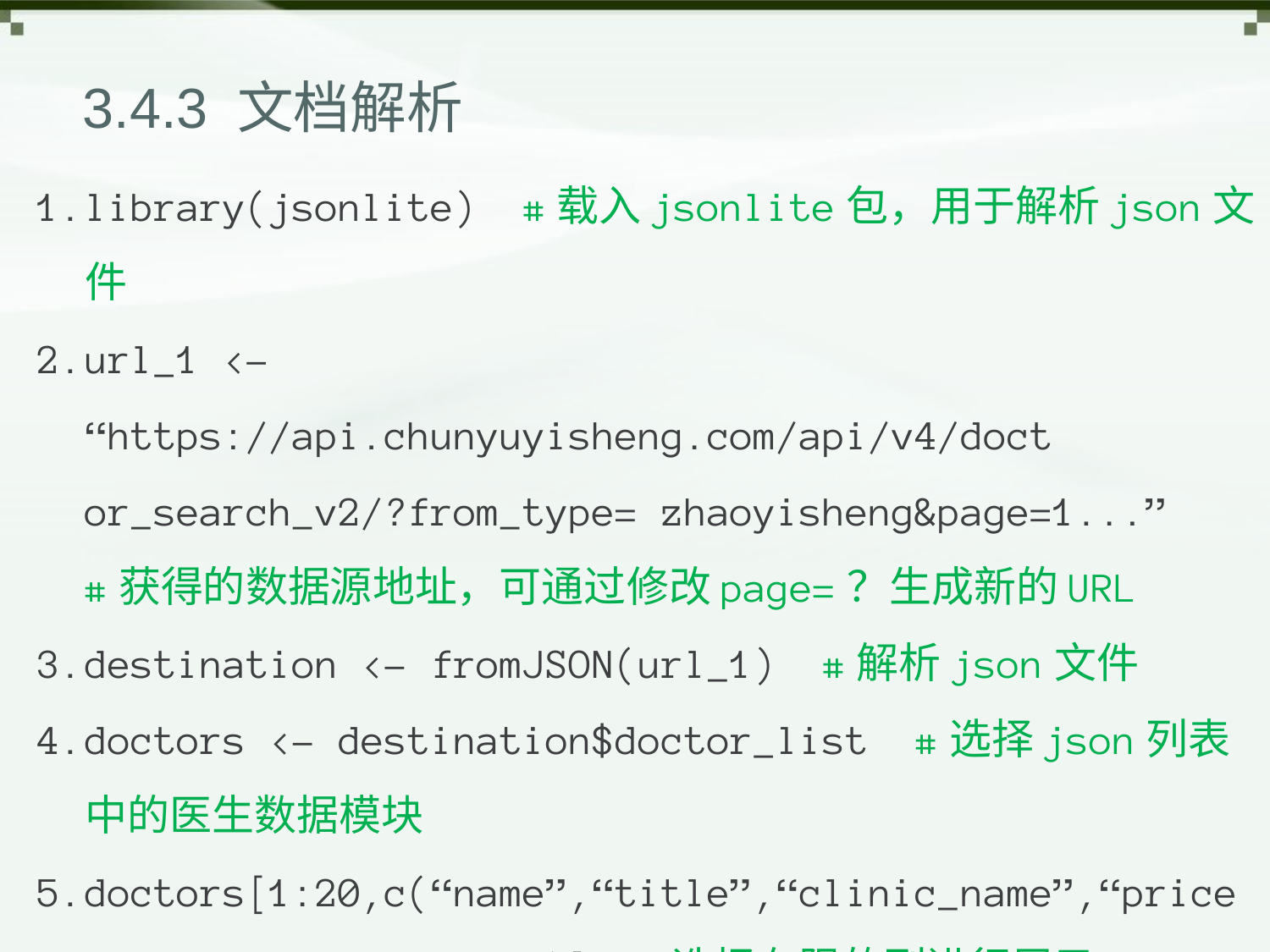

# 3.4.3 文档解析
library(jsonlite)  #载入jsonlite包，用于解析json文件
url_1 <- “https://api.chunyuyisheng.com/api/v4/doct or_search_v2/?from_type= zhaoyisheng&page=1...”   #获得的数据源地址，可通过修改page=？生成新的URL
destination <- fromJSON(url_1)  #解析json文件
doctors <- destination$doctor_list  #选择json列表中的医生数据模块
doctors[1:20,c(“name”,“title”,“clinic_name”,“price_str”,“purchase_num”)]  #选择有限的列进行展示